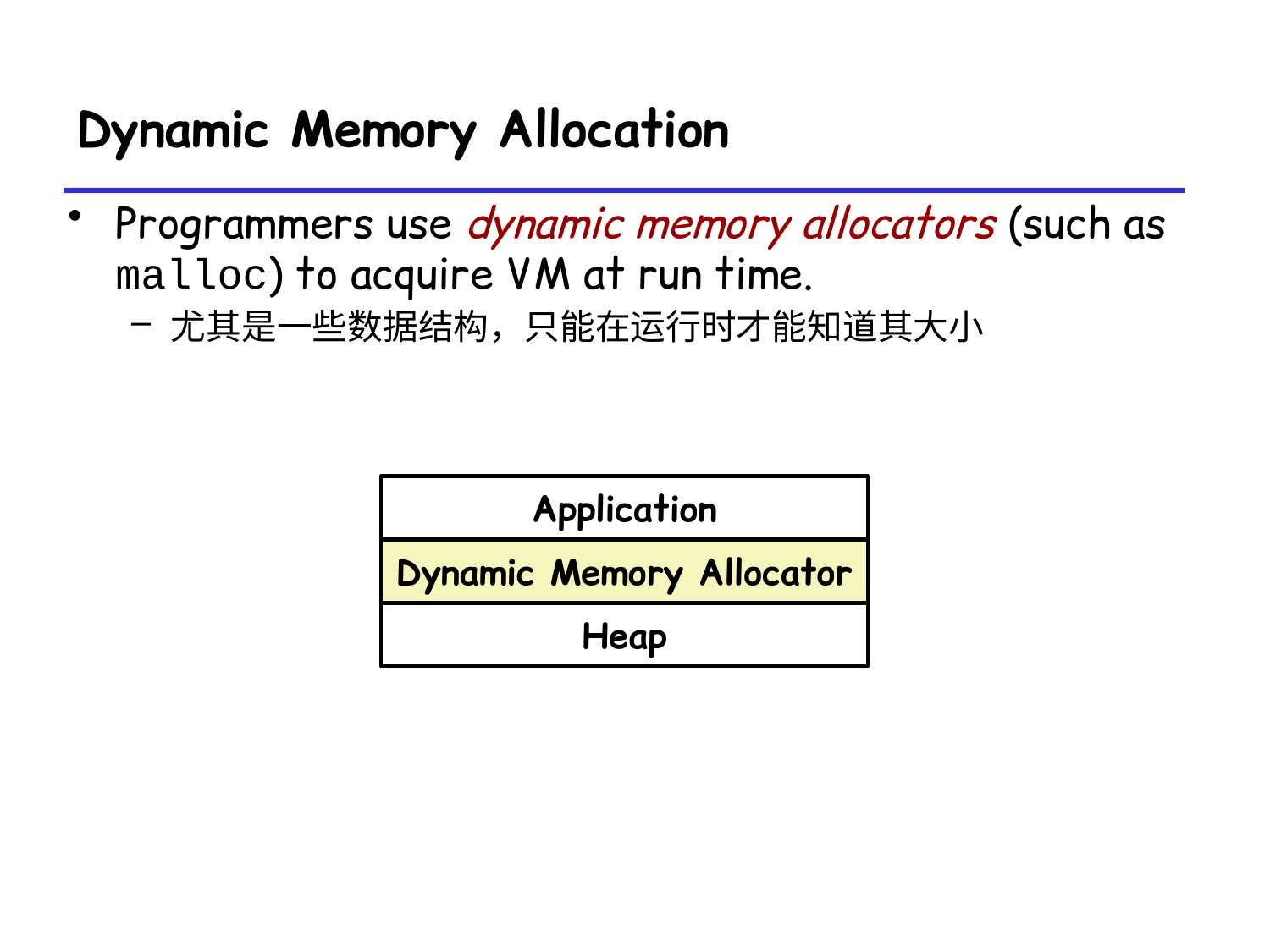

# Dynamic Memory Allocation
Programmers use dynamic memory allocators (such as malloc) to acquire VM at run time.
尤其是一些数据结构，只能在运行时才能知道其大小
Application
Dynamic Memory Allocator
Heap